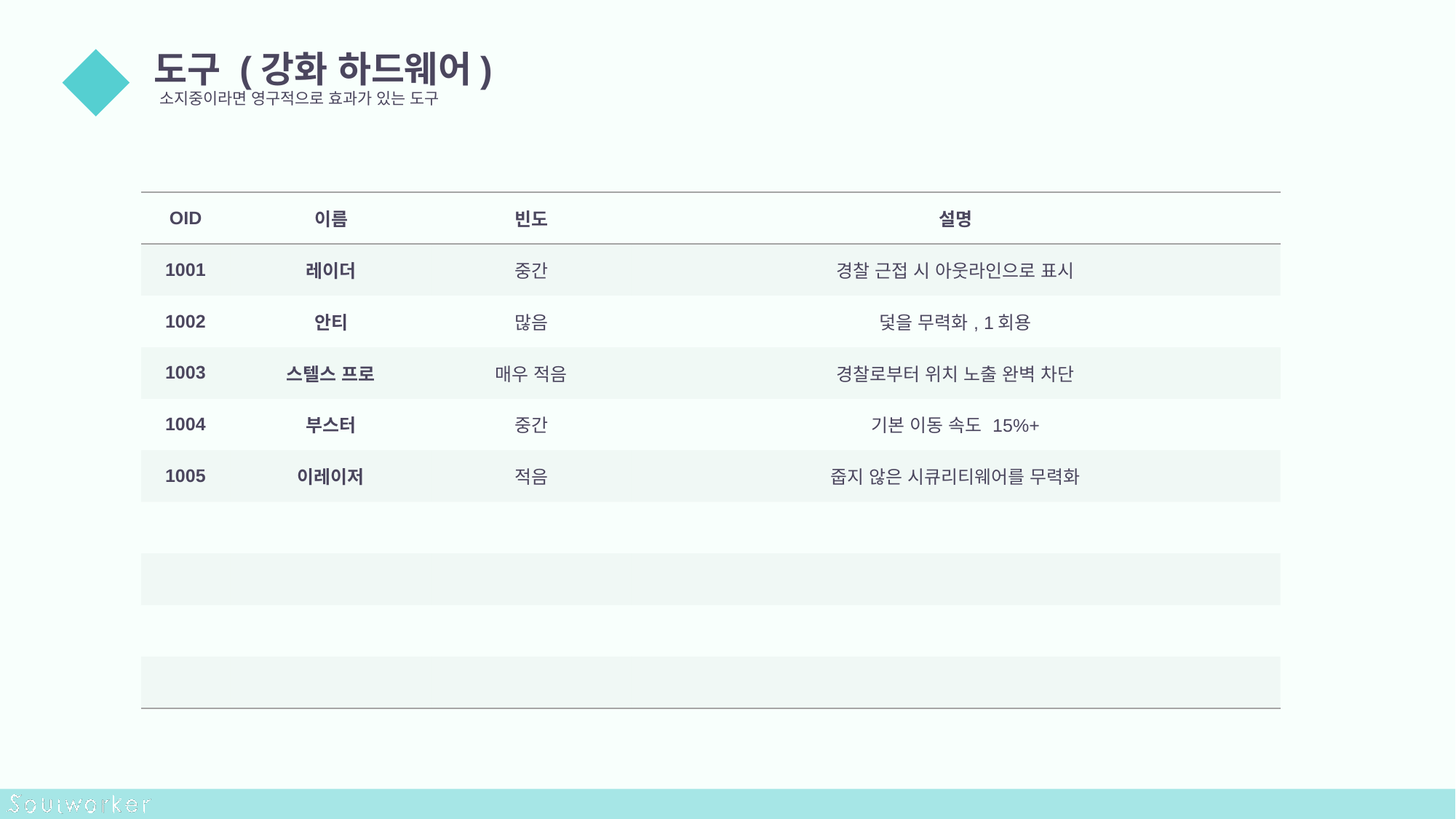

도구 (강화 하드웨어)
소지중이라면 영구적으로 효과가 있는 도구

05
| OID | 이름 | 빈도 | 설명 |
| --- | --- | --- | --- |
| 1001 | 레이더 | 중간 | 경찰 근접 시 아웃라인으로 표시 |
| 1002 | 안티 | 많음 | 덫을 무력화, 1회용 |
| 1003 | 스텔스 프로 | 매우 적음 | 경찰로부터 위치 노출 완벽 차단 |
| 1004 | 부스터 | 중간 | 기본 이동 속도 15%+ |
| 1005 | 이레이저 | 적음 | 줍지 않은 시큐리티웨어를 무력화 |
|  |  |  |  |
|  |  |  |  |
|  |  |  |  |
|  |  |  |  |